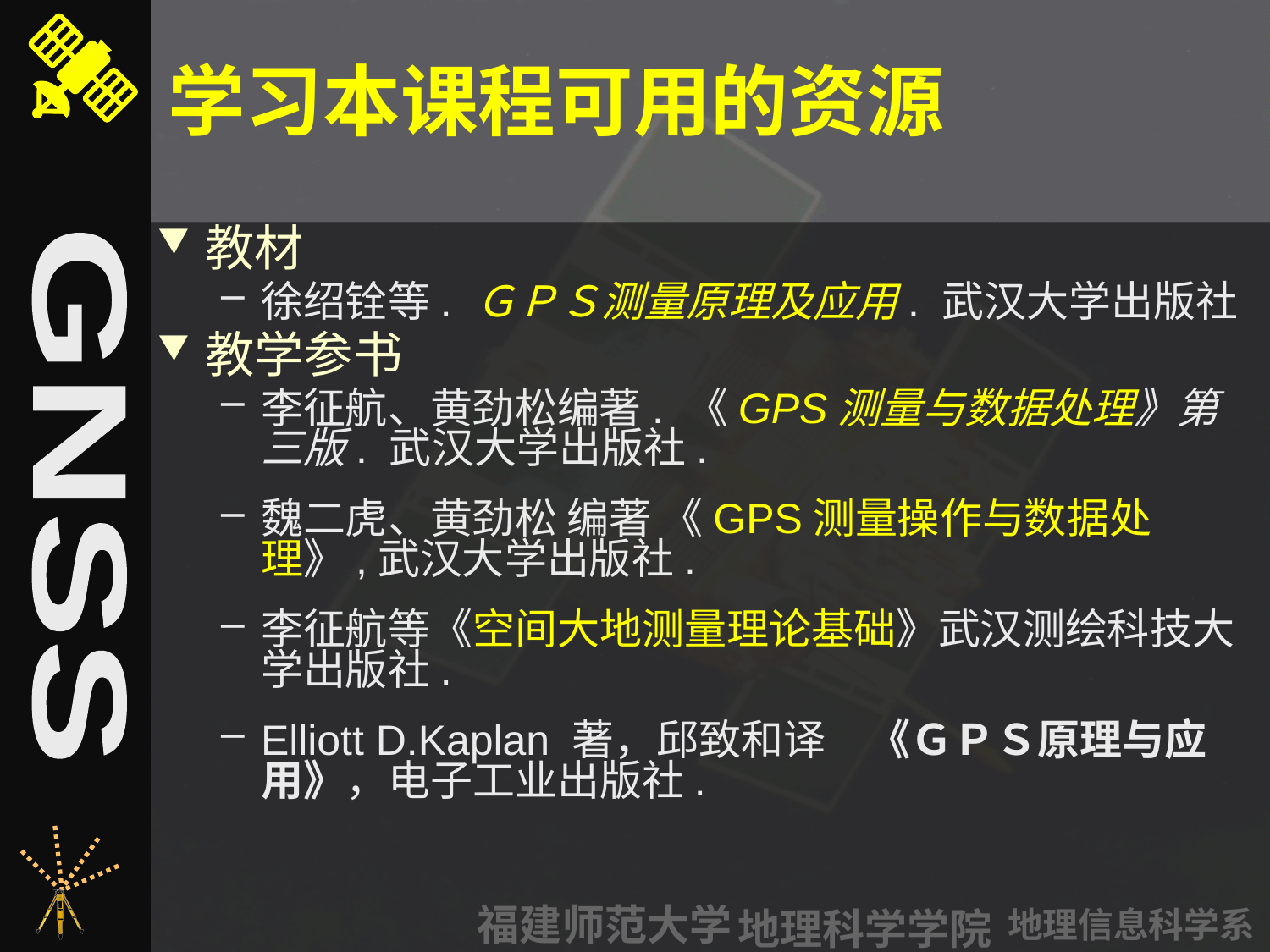

# 学习本课程可用的资源
教材
徐绍铨等. ＧＰＳ测量原理及应用. 武汉大学出版社
教学参书
李征航、黄劲松编著. 《GPS测量与数据处理》第三版. 武汉大学出版社.
魏二虎、黄劲松 编著 《GPS测量操作与数据处理》,武汉大学出版社.
李征航等《空间大地测量理论基础》武汉测绘科技大学出版社.
Elliott D.Kaplan 著，邱致和译　《ＧＰＳ原理与应用》，电子工业出版社.